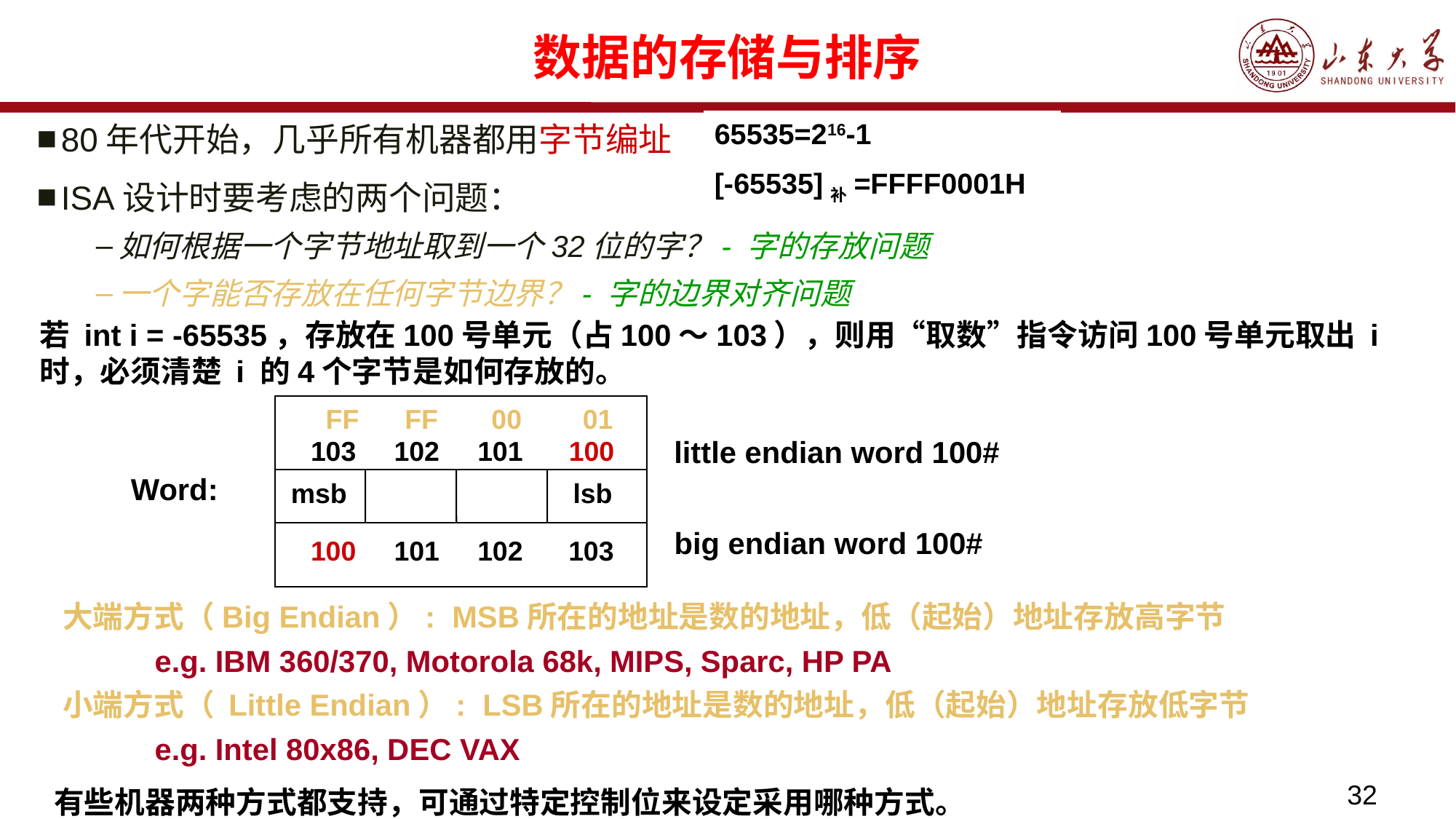

# 数据的存储与排序
65535=216-1
[-65535]补=FFFF0001H
80年代开始，几乎所有机器都用字节编址
ISA设计时要考虑的两个问题：
如何根据一个字节地址取到一个32位的字？- 字的存放问题
一个字能否存放在任何字节边界？- 字的边界对齐问题
若 int i = -65535，存放在100号单元（占100～103），则用“取数”指令访问100号单元取出 i 时，必须清楚 i 的4个字节是如何存放的。

103     102     101      100
little endian word 100#
Word:

msb
lsb
big endian word 100#
100     101     102      103
    FF      FF       00        01
大端方式（Big Endian）:  MSB所在的地址是数的地址，低（起始）地址存放高字节
           e.g. IBM 360/370, Motorola 68k, MIPS, Sparc, HP PA
小端方式（ Little Endian）:  LSB所在的地址是数的地址，低（起始）地址存放低字节
           e.g. Intel 80x86, DEC VAX
32
有些机器两种方式都支持，可通过特定控制位来设定采用哪种方式。